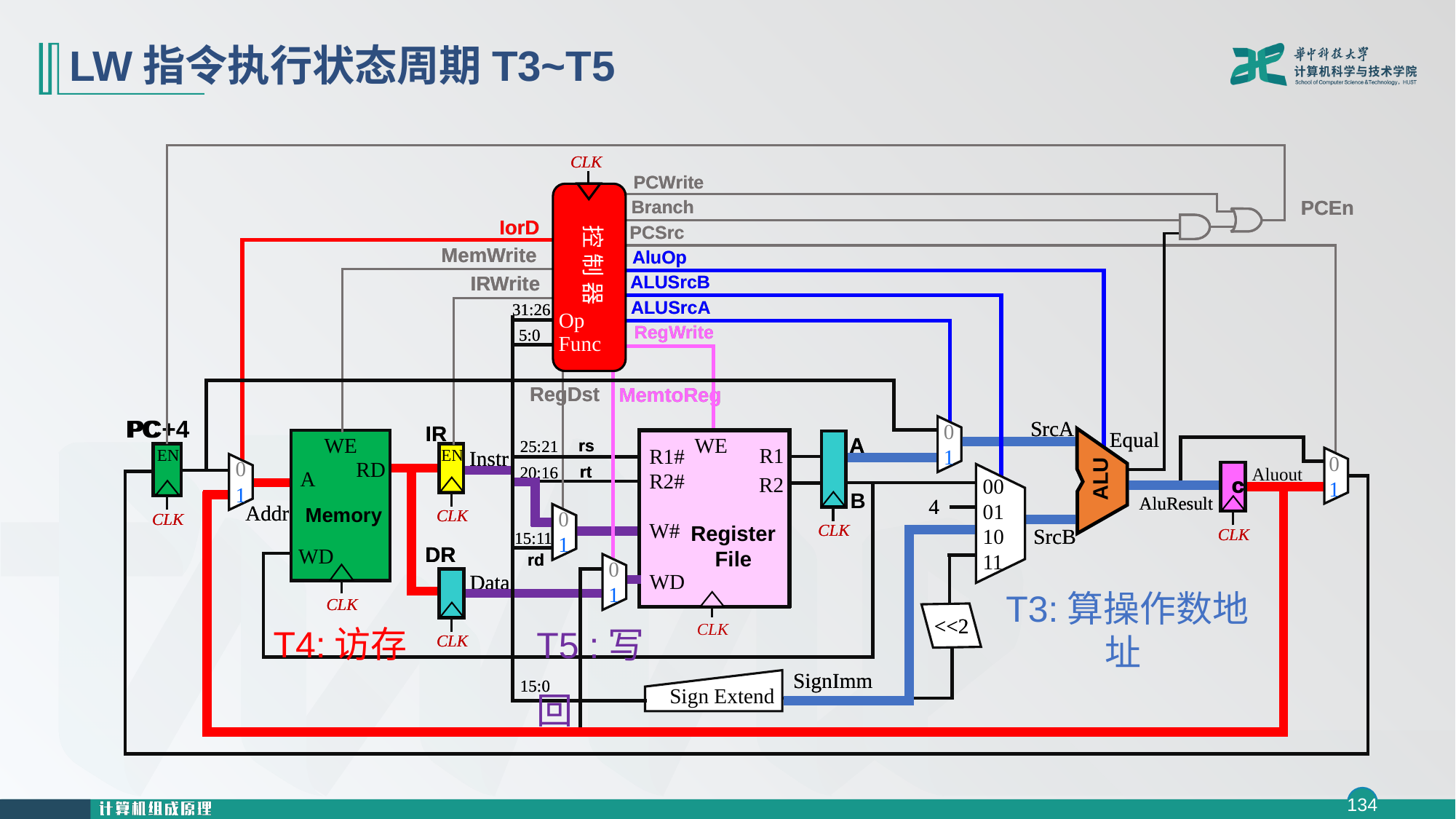

# LW指令执行状态周期T3~T5
CLK
CLK
PCWrite

PCEn
Branch
IorD
PCSrc
MemWrite
AluOp
ALUSrcB
IRWrite
ALUSrcA
RegWrite
RegDst
MemtoReg
PCWrite

控 制 器
Op
Func

PCEn
Branch

IorD

PCSrc
MemWrite
AluOp
ALUSrcB
ALUSrcA
IRWrite
31:26
31:26
RegWrite

MemtoReg
5:0
5:0

RegDst
PC+4
PC
SrcA
SrcA
0
1

0
1

IR
IR
Equal
Equal
WE

R1
R1#
R2#
R2
W#
Register
File
WD

CLK
WE
WE

RD
A
Memory
WD

CLK
A
A
WE

R1
R1#
R2#
R2
W#
Register
File
WD

ALU

ALU
rs
rs

25:21
25:21

CLK

EN

CLK
EN
EN
EN
Instr
Instr

0
1

0
1

0
1
0
1

RD
rt
rt
20:16
20:16
Aluout
A
C
C

CLK
00
01
10
11

00
01
10
11

CLK

CLK

CLK
B
AluResult
AluResult
4
4

CLK
Addr
Addr

CLK
Memory
0
1

0
1

SrcB
SrcB
15:11
15:11
DR
DR
WD
rd
rd
0
1

0
1

Data
Data

CLK

T3:算操作数地址
T4:访存
T5 :写回

CLK
<<2
<<2
CLK
SignImm
SignImm
15:0
15:0

Sign Extend